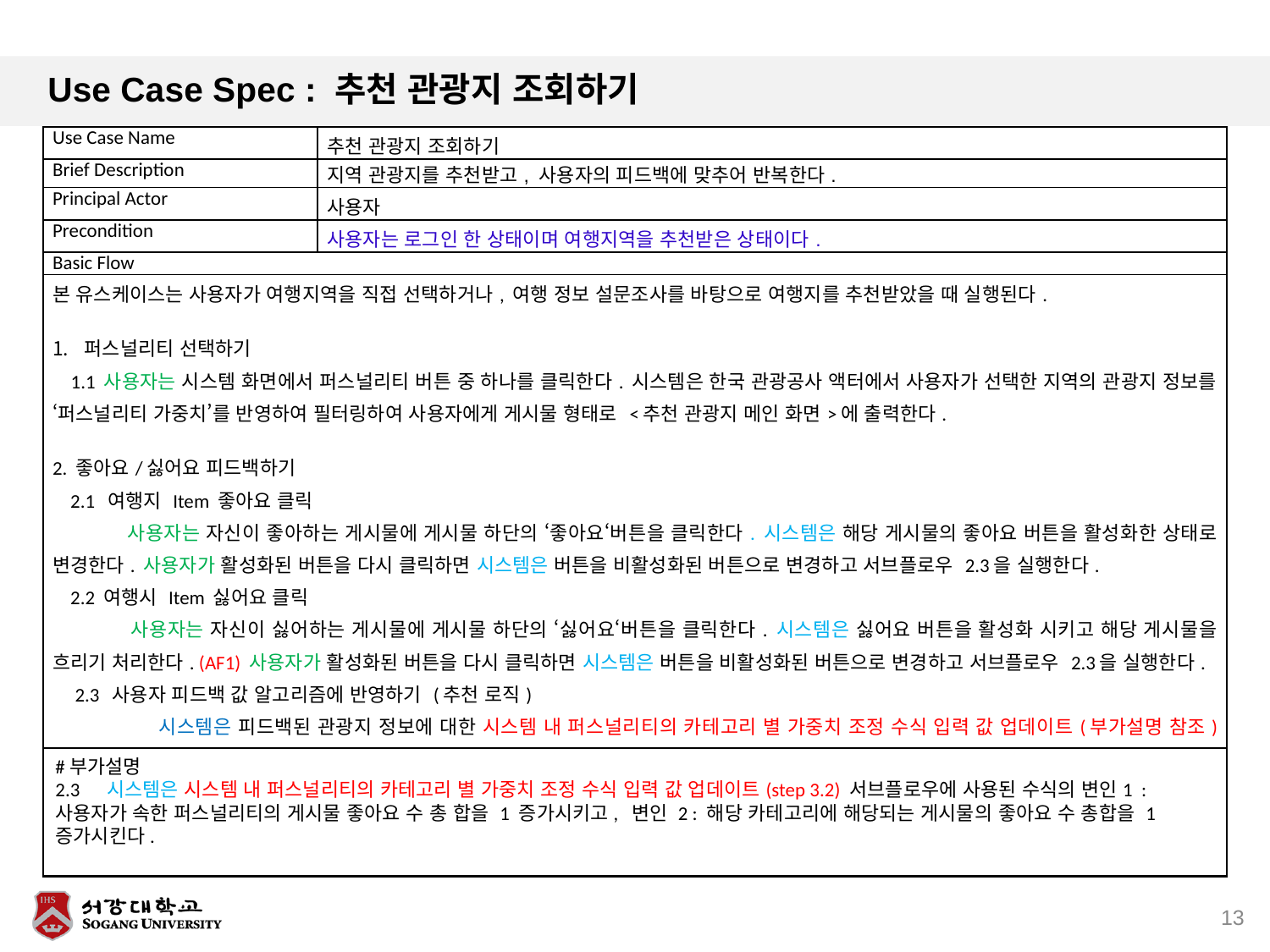

# Use Case Spec : 추천 관광지 조회하기
| Use Case Name | 추천 관광지 조회하기 |
| --- | --- |
| Brief Description | 지역 관광지를 추천받고, 사용자의 피드백에 맞추어 반복한다. |
| Principal Actor | 사용자 |
| Precondition | 사용자는 로그인 한 상태이며 여행지역을 추천받은 상태이다. |
| Basic Flow |  |
| 본 유스케이스는 사용자가 여행지역을 직접 선택하거나, 여행 정보 설문조사를 바탕으로 여행지를 추천받았을 때 실행된다. 퍼스널리티 선택하기 1.1 사용자는 시스템 화면에서 퍼스널리티 버튼 중 하나를 클릭한다. 시스템은 한국 관광공사 액터에서 사용자가 선택한 지역의 관광지 정보를 ‘퍼스널리티 가중치’를 반영하여 필터링하여 사용자에게 게시물 형태로 <추천 관광지 메인 화면>에 출력한다. 2. 좋아요/싫어요 피드백하기 2.1 여행지 Item 좋아요 클릭 사용자는 자신이 좋아하는 게시물에 게시물 하단의 ‘좋아요‘버튼을 클릭한다. 시스템은 해당 게시물의 좋아요 버튼을 활성화한 상태로 변경한다. 사용자가 활성화된 버튼을 다시 클릭하면 시스템은 버튼을 비활성화된 버튼으로 변경하고 서브플로우 2.3을 실행한다. 2.2 여행시 Item 싫어요 클릭 사용자는 자신이 싫어하는 게시물에 게시물 하단의 ‘싫어요‘버튼을 클릭한다. 시스템은 싫어요 버튼을 활성화 시키고 해당 게시물을 흐리기 처리한다. (AF1) 사용자가 활성화된 버튼을 다시 클릭하면 시스템은 버튼을 비활성화된 버튼으로 변경하고 서브플로우 2.3을 실행한다. 2.3 사용자 피드백 값 알고리즘에 반영하기 (추천 로직) 시스템은 피드백된 관광지 정보에 대한 시스템 내 퍼스널리티의 카테고리 별 가중치 조정 수식 입력 값 업데이트(부가설명 참조) 서브플로우를 실행한다. |  |
#부가설명
2.3     시스템은 시스템 내 퍼스널리티의 카테고리 별 가중치 조정 수식 입력 값 업데이트(step 3.2) 서브플로우에 사용된 수식의 변인1  : 사용자가 속한 퍼스널리티의 게시물 좋아요 수 총 합을 1 증가시키고,  변인 2 : 해당 카테고리에 해당되는 게시물의 좋아요 수 총합을 1 증가시킨다.

13